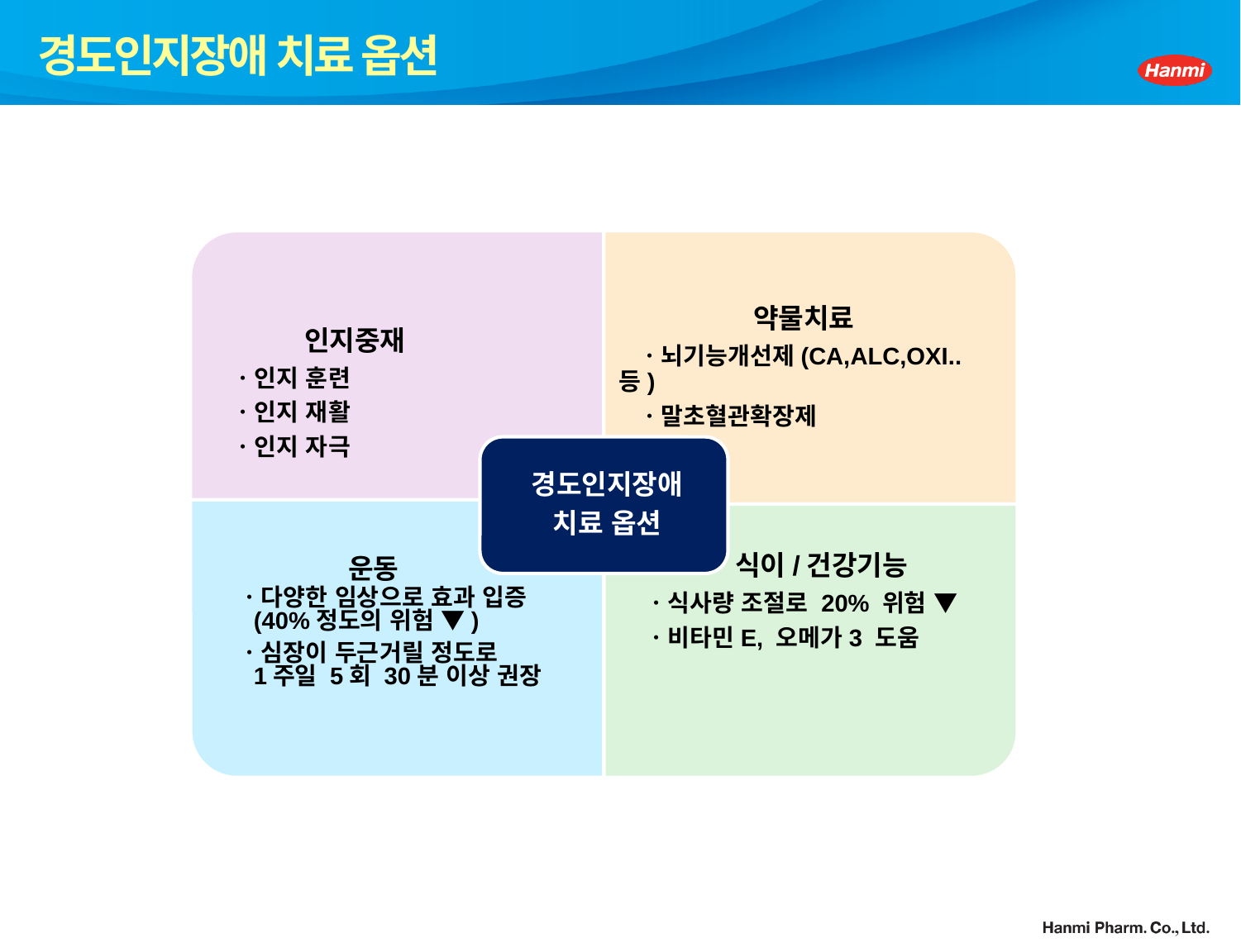

# 경도인지장애 치료 옵션

            인지중재
   ㆍ인지 훈련
   ㆍ인지 재활
   ㆍ인지 자극
약물치료
  ㆍ뇌기능개선제(CA,ALC,OXI..등)
  ㆍ말초혈관확장제
                운동
  ㆍ다양한 임상으로 효과 입증
     (40%정도의 위험 ▼)

  ㆍ심장이 두근거릴 정도로
     1주일 5회 30분 이상 권장

  식이/건강기능
   ㆍ식사량 조절로 20% 위험 ▼
   ㆍ비타민E, 오메가3 도움

경도인지장애
치료 옵션